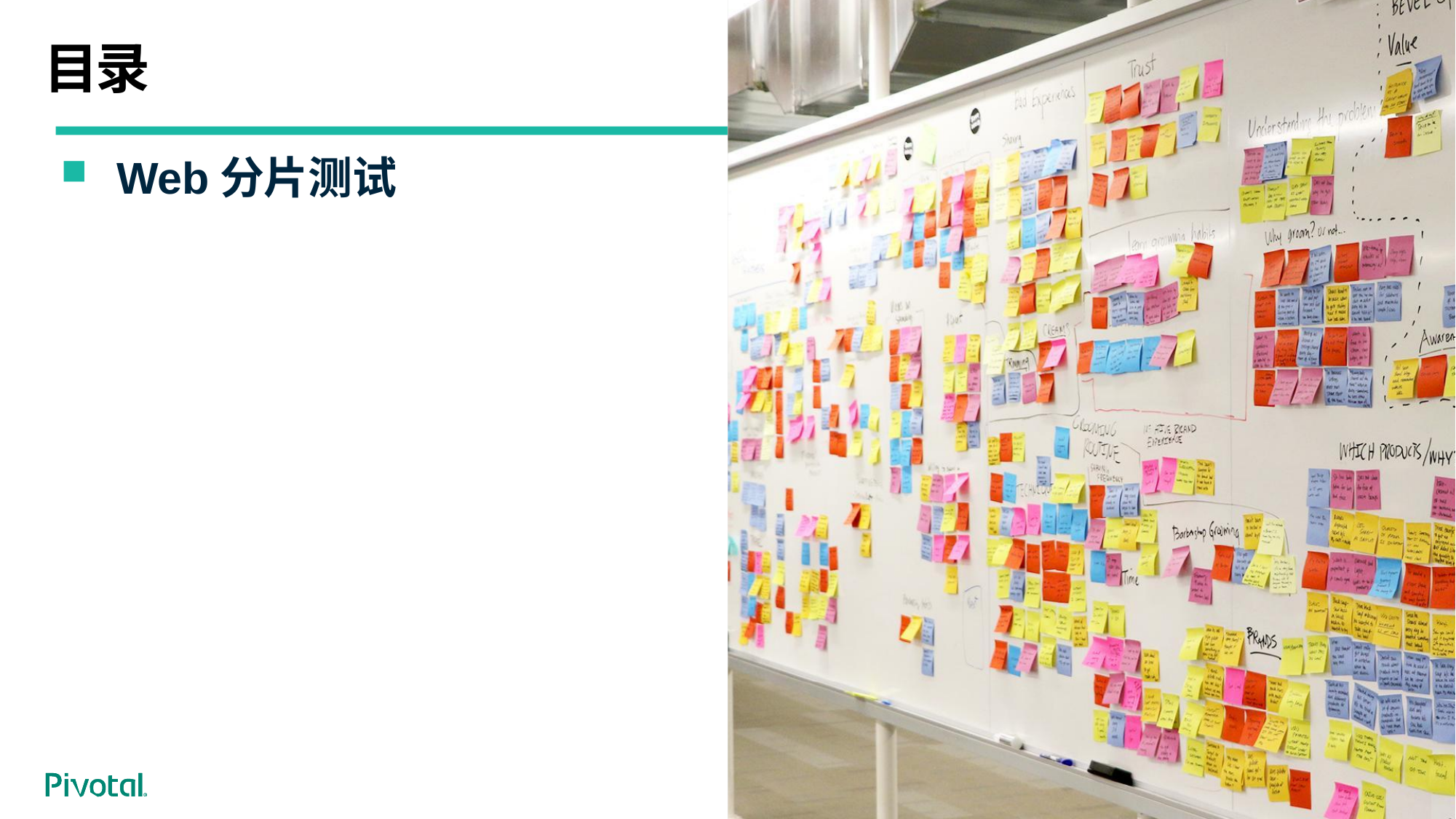

# 目录
Web分片测试
Cover w/ Image
38